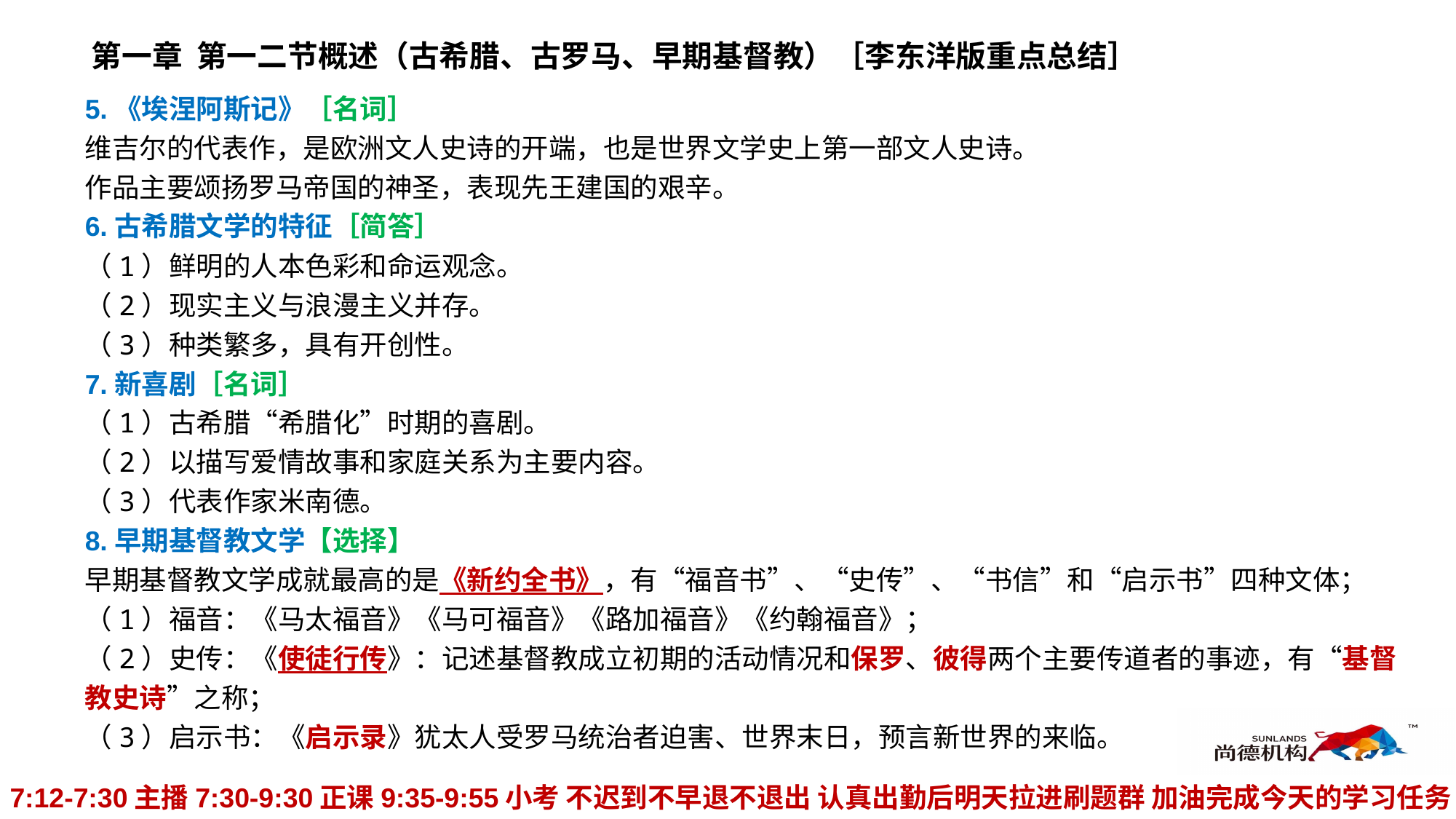

第一章  第一二节概述（古希腊、古罗马、早期基督教）［李东洋版重点总结］
5.《埃涅阿斯记》［名词］
维吉尔的代表作，是欧洲文人史诗的开端，也是世界文学史上第一部文人史诗。
作品主要颂扬罗马帝国的神圣，表现先王建国的艰辛。
6.古希腊文学的特征［简答］
（1）鲜明的人本色彩和命运观念。
（2）现实主义与浪漫主义并存。
（3）种类繁多，具有开创性。
7.新喜剧［名词］
（1）古希腊“希腊化”时期的喜剧。
（2）以描写爱情故事和家庭关系为主要内容。
（3）代表作家米南德。
8.早期基督教文学【选择】
早期基督教文学成就最高的是《新约全书》，有“福音书”、“史传”、“书信”和“启示书”四种文体；
（1）福音：《马太福音》《马可福音》《路加福音》《约翰福音》；
（2）史传：《使徒行传》：记述基督教成立初期的活动情况和保罗、彼得两个主要传道者的事迹，有“基督教史诗”之称；
（3）启示书：《启示录》犹太人受罗马统治者迫害、世界末日，预言新世界的来临。